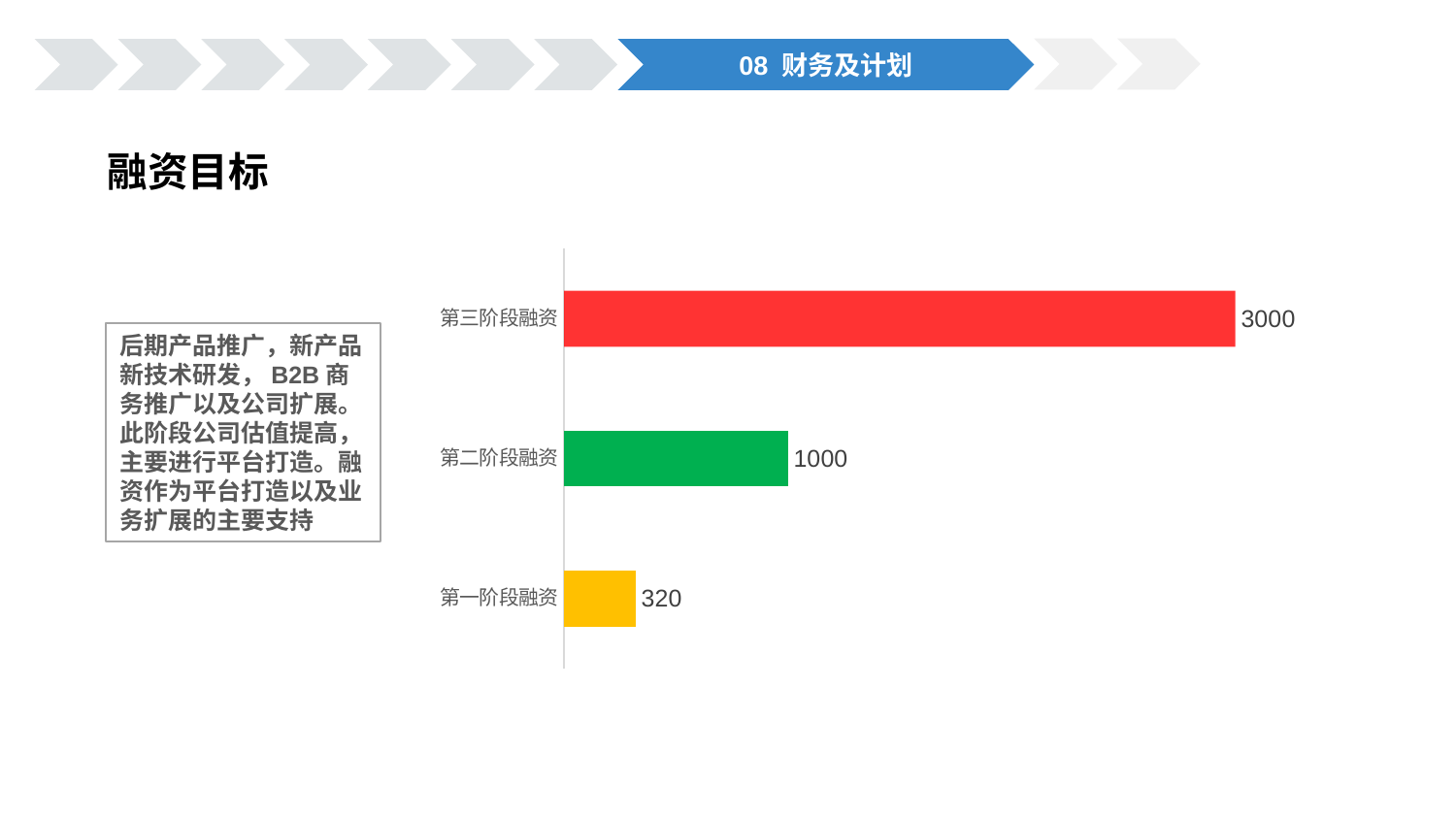

08 财务及计划

融资目标

### Chart

| Category | 融资预估 （单位：万） |
|---|---|
| 第一阶段融资 | 320.0 |
| 第二阶段融资 | 1000.0 |
| 第三阶段融资 | 3000.0 |
后期产品推广，新产品新技术研发，B2B商务推广以及公司扩展。此阶段公司估值提高，主要进行平台打造。融资作为平台打造以及业务扩展的主要支持